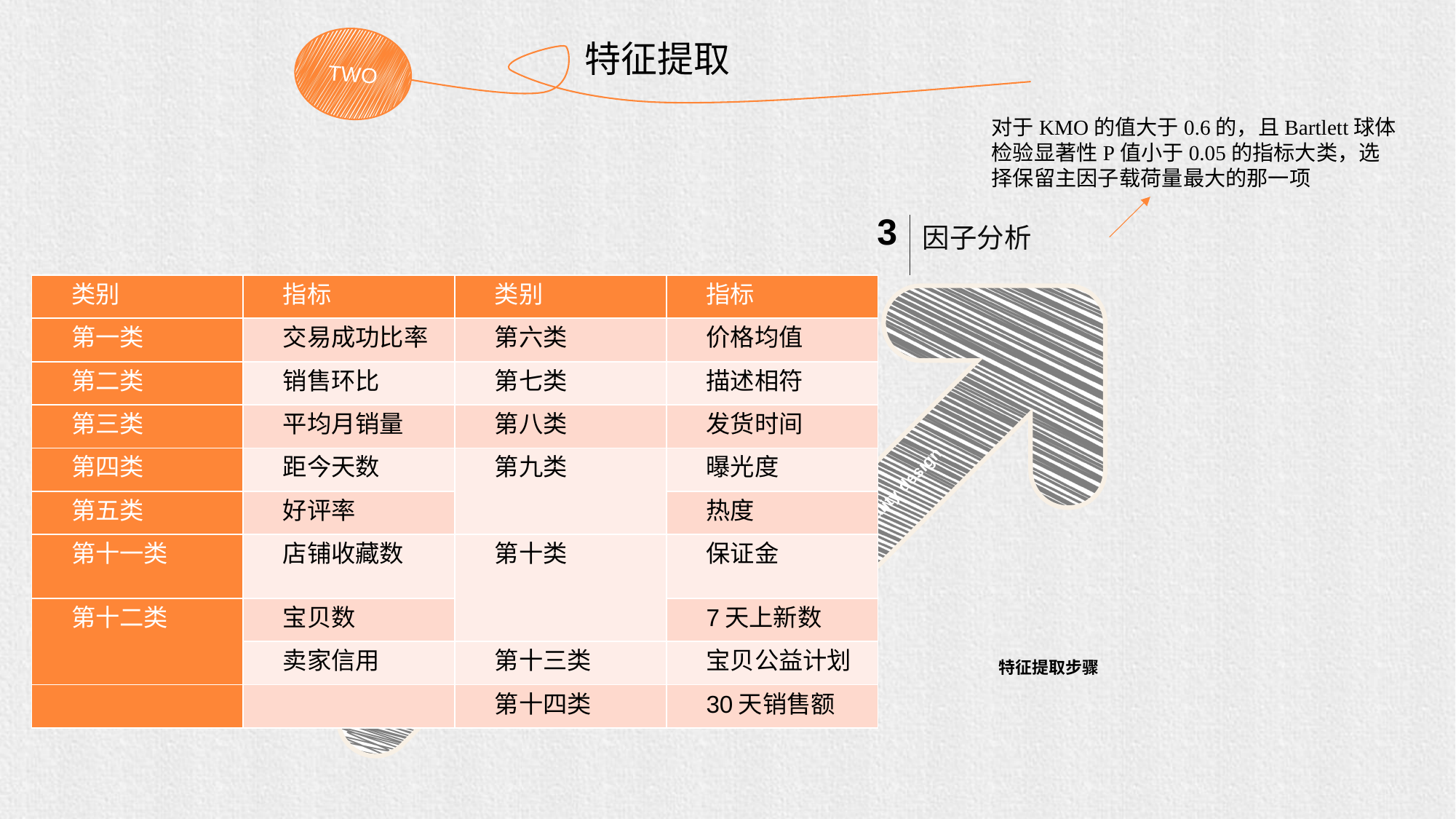

TWO

特征提取
对于KMO的值大于0.6的，且Bartlett球体检验显著性P值小于0.05的指标大类，选择保留主因子载荷量最大的那一项
3
因子分析
2
KMO和Bartlett球体检验
1
因子相关性聚类

| 类别 | 指标 | 类别 | 指标 |
| --- | --- | --- | --- |
| 第一类 | 交易成功比率 | 第六类 | 价格均值 |
| 第二类 | 销售环比 | 第七类 | 描述相符 |
| 第三类 | 平均月销量 | 第八类 | 发货时间 |
| 第四类 | 距今天数 | 第九类 | 曝光度 |
| 第五类 | 好评率 |  | 热度 |
| 第十一类 | 店铺收藏数 | 第十类 | 保证金 |
| 第十二类 | 宝贝数 |  | 7天上新数 |
|  | 卖家信用 | 第十三类 | 宝贝公益计划 |
|  |  | 第十四类 | 30天销售额 |

Top quality design

Top quality design
Top quality design
特征提取步骤